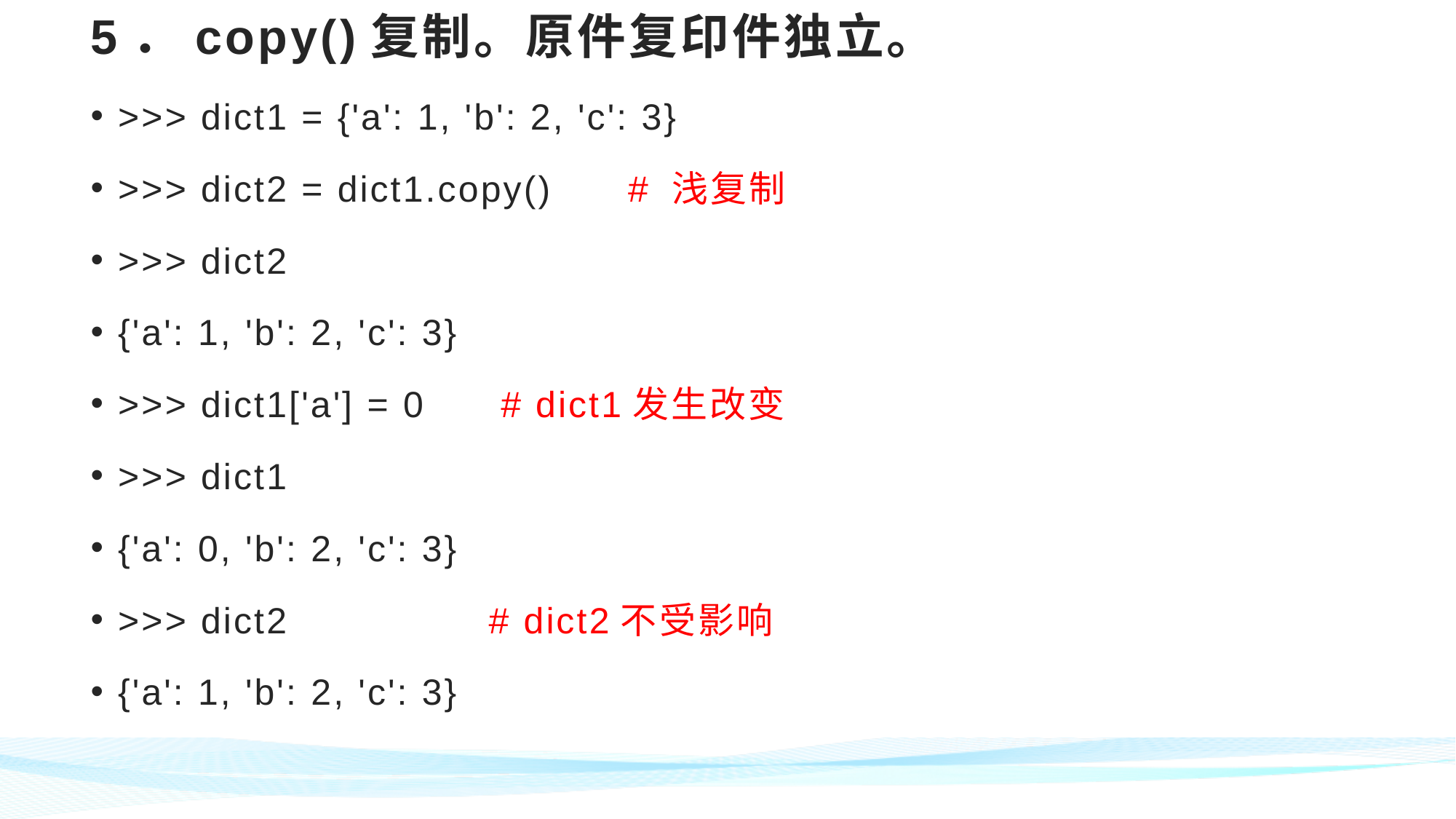

# 5．copy()复制。原件复印件独立。
>>> dict1 = {'a': 1, 'b': 2, 'c': 3}
>>> dict2 = dict1.copy()      # 浅复制
>>> dict2
{'a': 1, 'b': 2, 'c': 3}
>>> dict1['a'] = 0      # dict1发生改变
>>> dict1
{'a': 0, 'b': 2, 'c': 3}
>>> dict2                # dict2不受影响
{'a': 1, 'b': 2, 'c': 3}
41